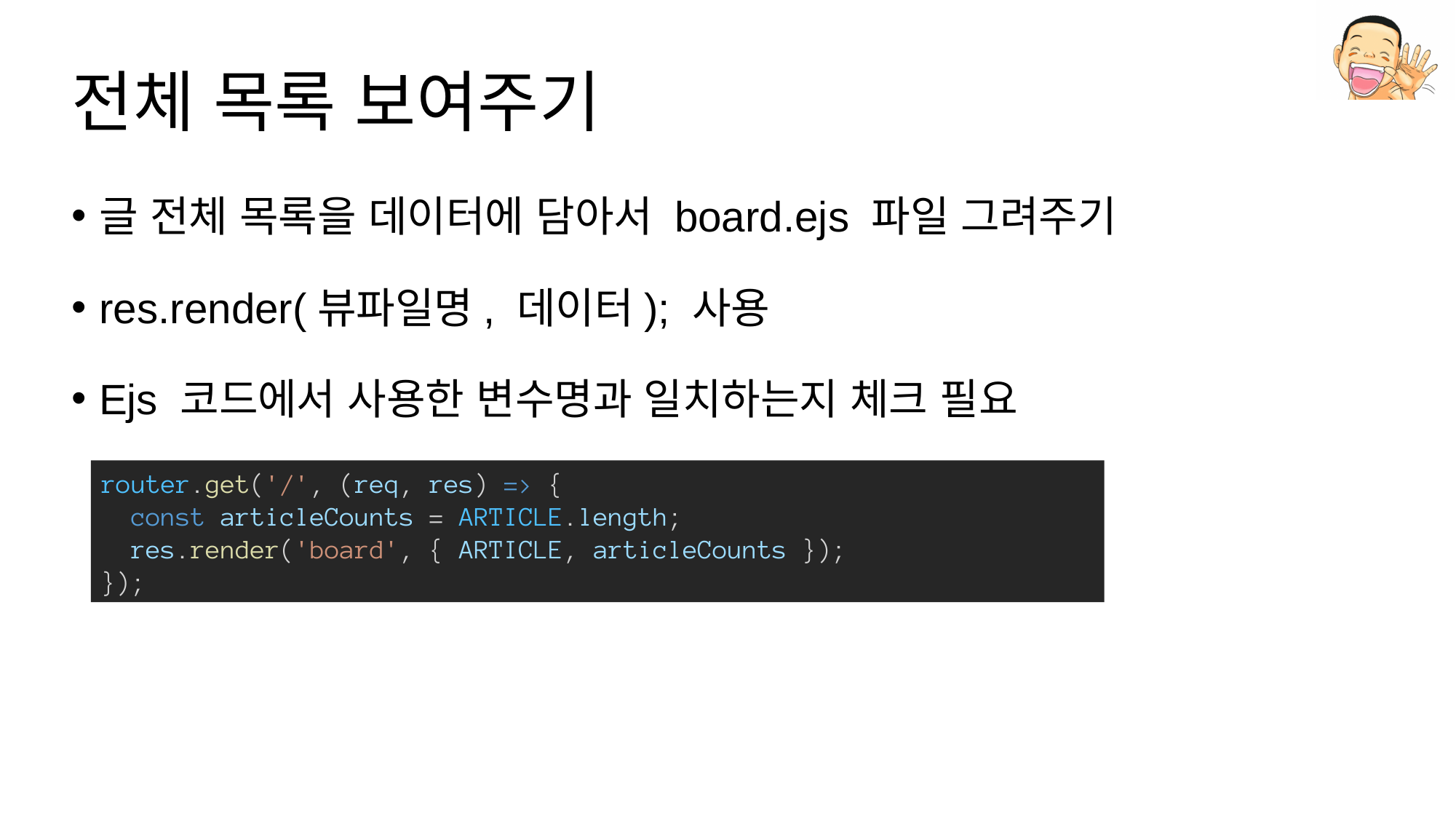

# 전체 목록 보여주기
글 전체 목록을 데이터에 담아서 board.ejs 파일 그려주기
res.render(뷰파일명, 데이터); 사용
Ejs 코드에서 사용한 변수명과 일치하는지 체크 필요
router.get('/', (req, res) => {
  const articleCounts = ARTICLE.length;
  res.render('board', { ARTICLE, articleCounts });
});